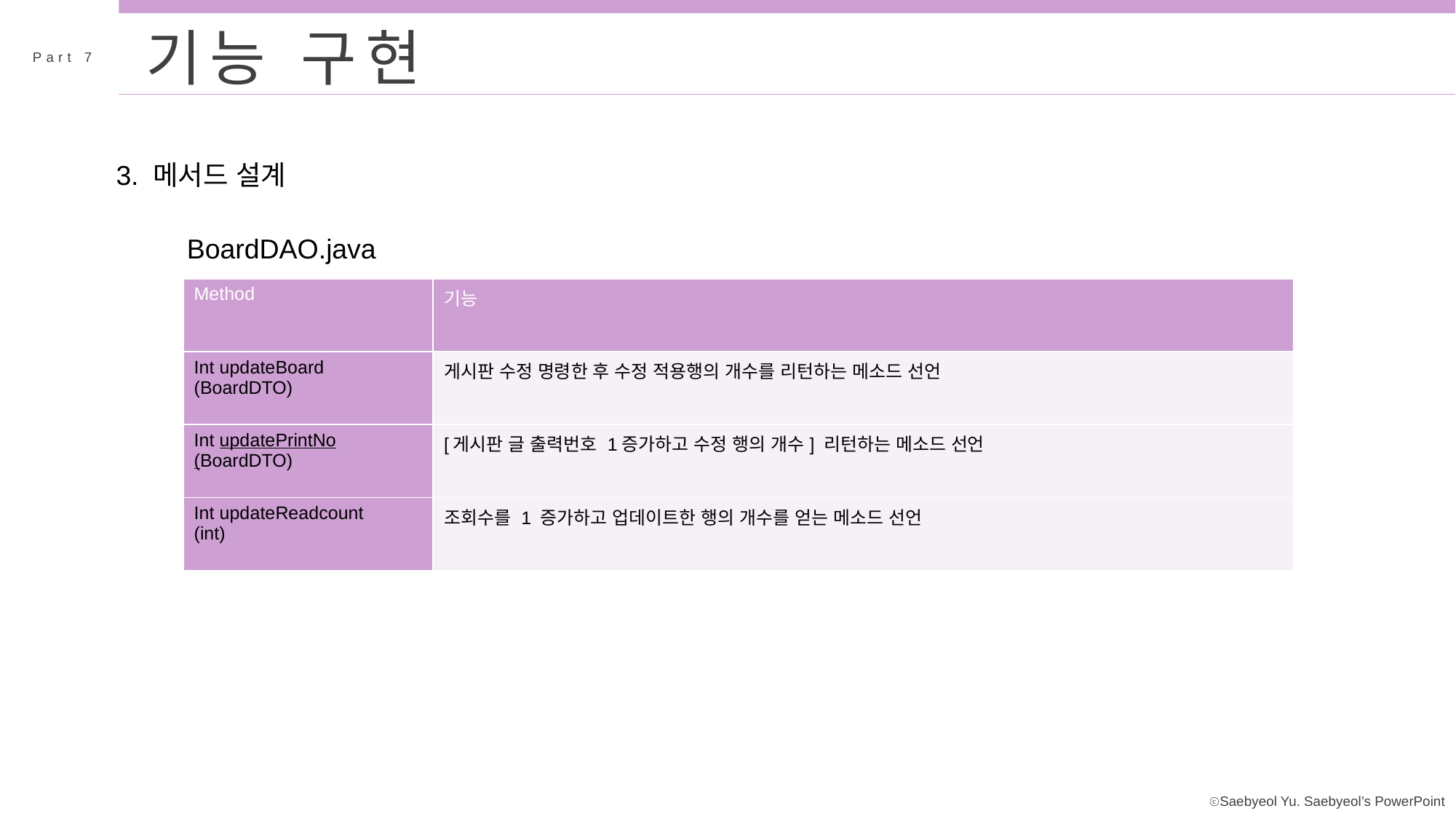

기능 구현
Part 7
3. 메서드 설계
BoardDAO.java
| Method | 기능 |
| --- | --- |
| Int updateBoard (BoardDTO) | 게시판 수정 명령한 후 수정 적용행의 개수를 리턴하는 메소드 선언 |
| Int updatePrintNo (BoardDTO) | [게시판 글 출력번호 1증가하고 수정 행의 개수] 리턴하는 메소드 선언 |
| Int updateReadcount (int) | 조회수를 1 증가하고 업데이트한 행의 개수를 얻는 메소드 선언 |